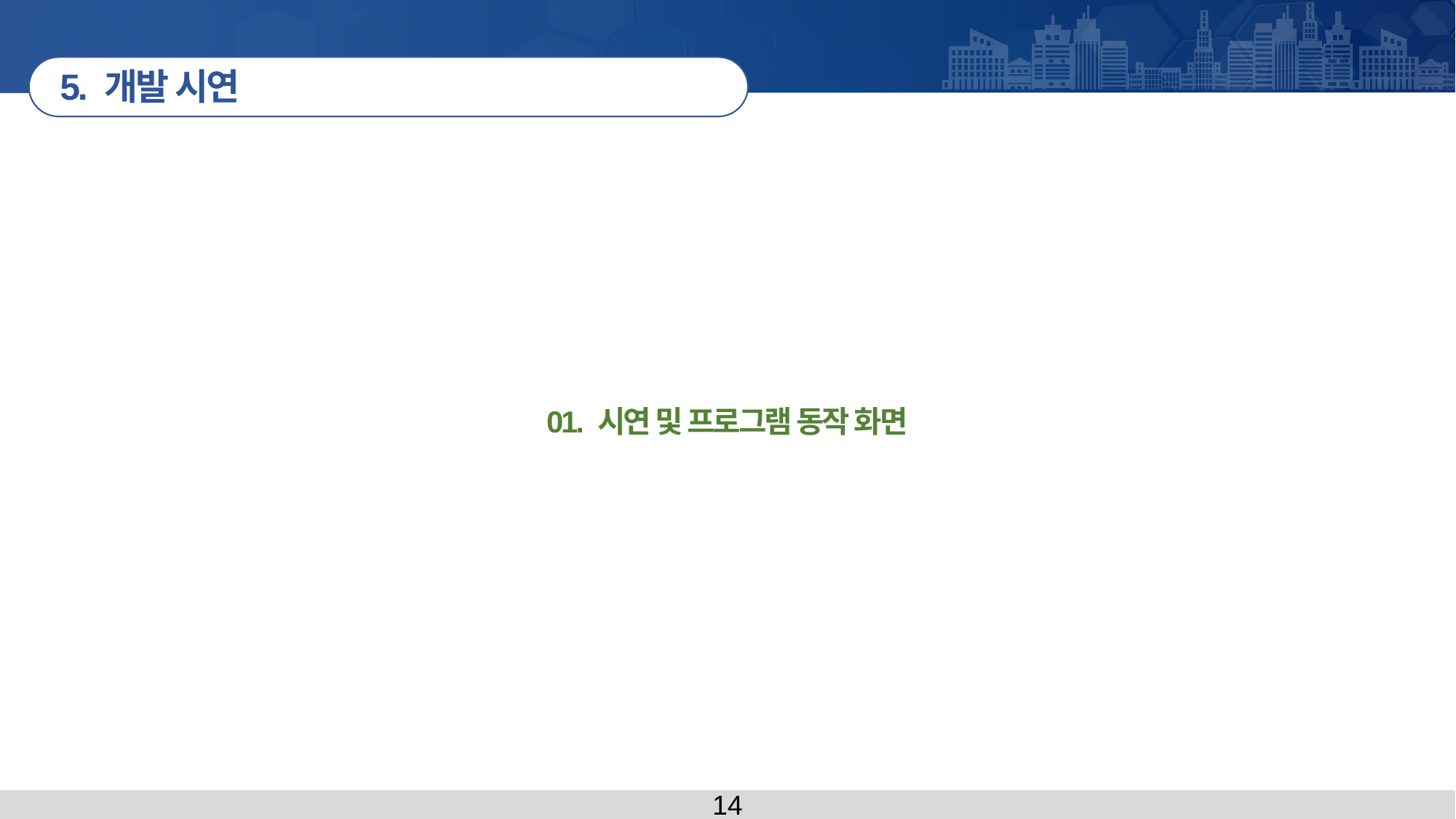

5. 개발 시연
01. 시연 및 프로그램 동작 화면